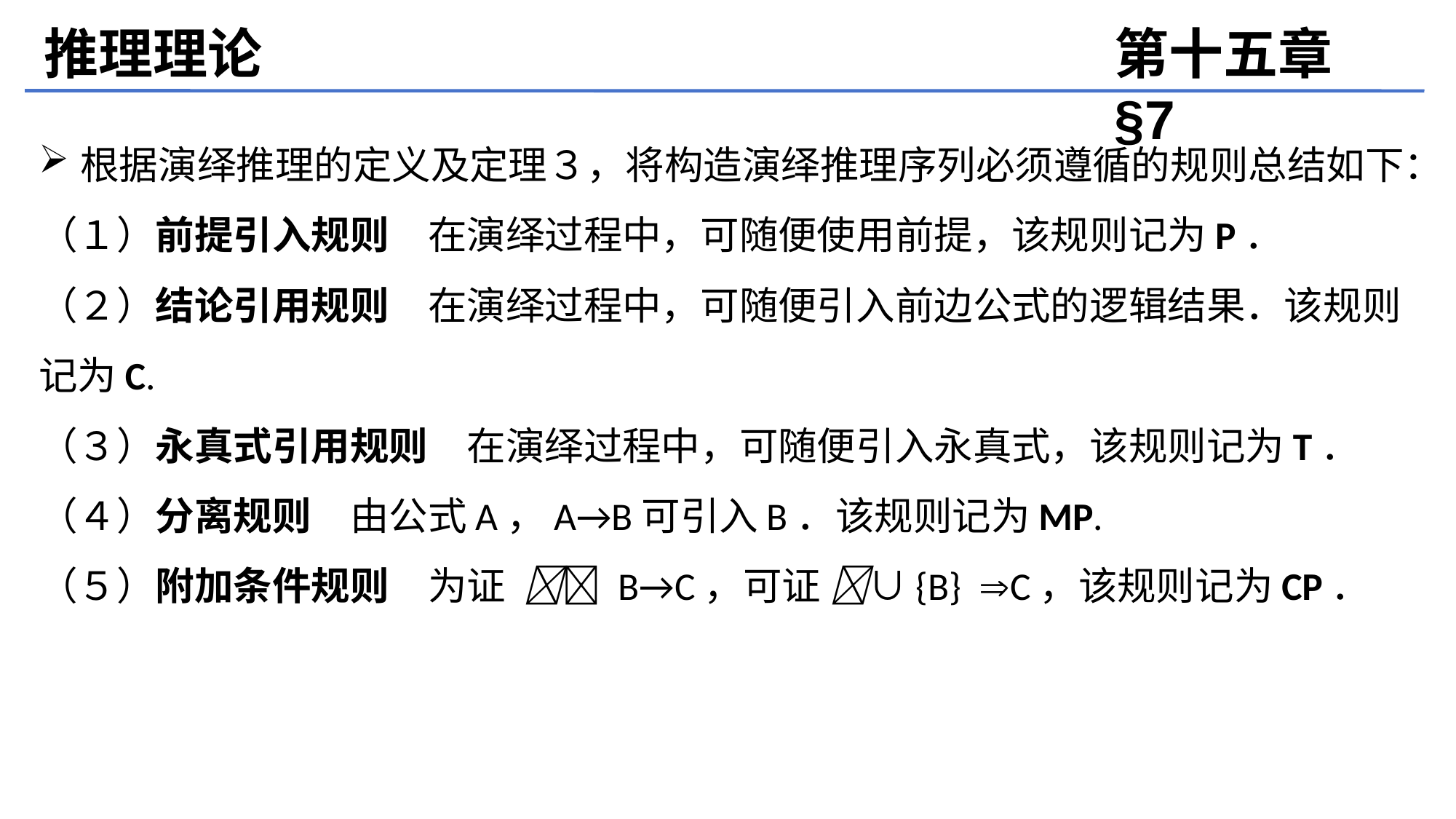

推理理论
第十五章 §7
根据演绎推理的定义及定理３，将构造演绎推理序列必须遵循的规则总结如下：
（１）前提引入规则　在演绎过程中，可随便使用前提，该规则记为P．
（２）结论引用规则　在演绎过程中，可随便引入前边公式的逻辑结果．该规则记为C.
（３）永真式引用规则　在演绎过程中，可随便引入永真式，该规则记为T．
（４）分离规则　由公式A，A→B可引入B．该规则记为MP.
（５）附加条件规则　为证  Γ⇒ B→C，可证 Γ∪{B}  ⇒C，该规则记为CP．